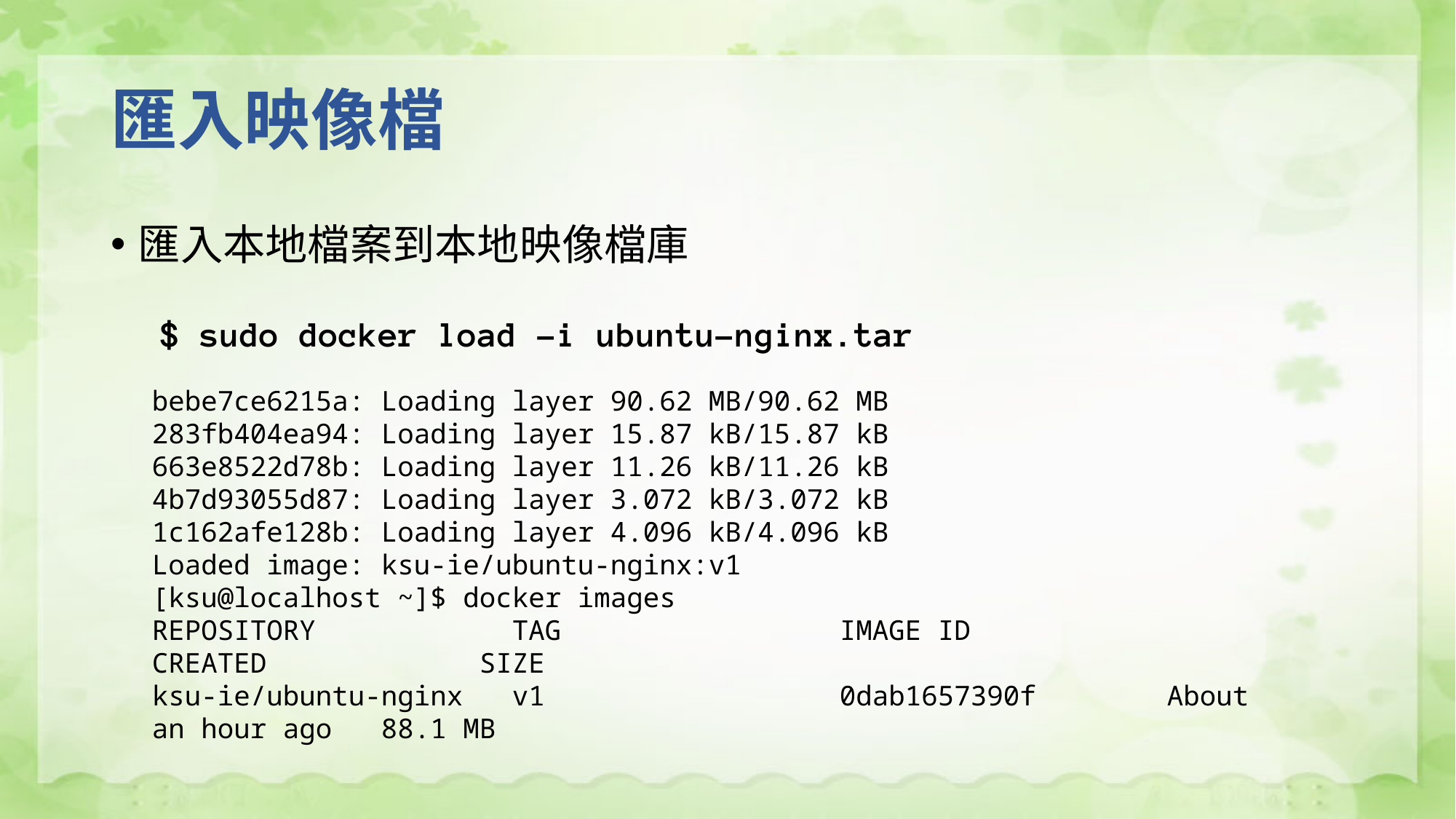

# 匯入映像檔
匯入本地檔案到本地映像檔庫

$ sudo docker load -i ubuntu-nginx.tar
bebe7ce6215a: Loading layer 90.62 MB/90.62 MB
283fb404ea94: Loading layer 15.87 kB/15.87 kB
663e8522d78b: Loading layer 11.26 kB/11.26 kB
4b7d93055d87: Loading layer 3.072 kB/3.072 kB
1c162afe128b: Loading layer 4.096 kB/4.096 kB
Loaded image: ksu-ie/ubuntu-nginx:v1
[ksu@localhost ~]$ docker images
REPOSITORY            TAG                 IMAGE ID            CREATED             SIZE
ksu-ie/ubuntu-nginx   v1                  0dab1657390f        About an hour ago   88.1 MB